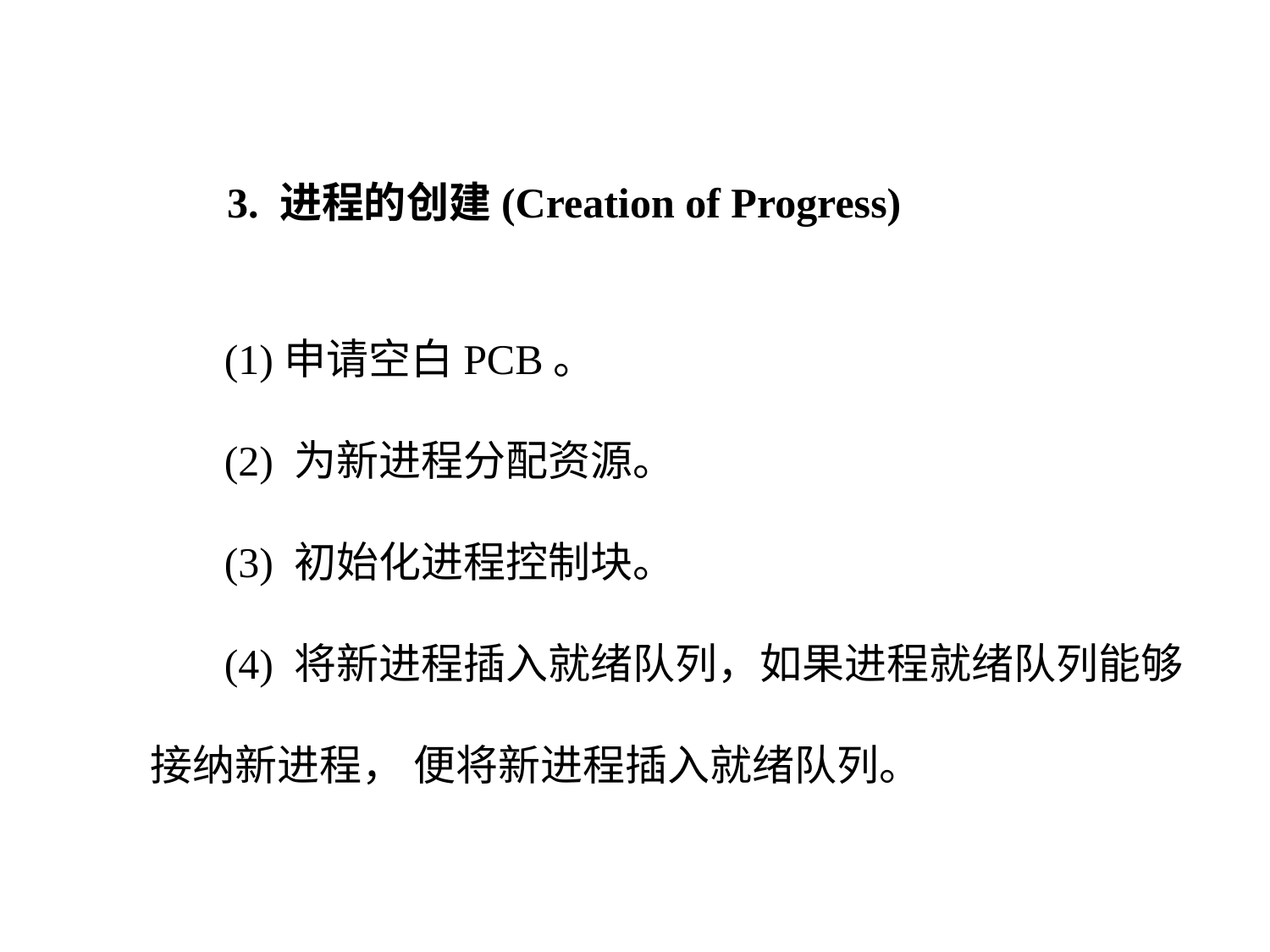

3. 进程的创建(Creation of Progress)
             (1)申请空白PCB。
             (2) 为新进程分配资源。
             (3) 初始化进程控制块。
             (4) 将新进程插入就绪队列，如果进程就绪队列能够接纳新进程， 便将新进程插入就绪队列。